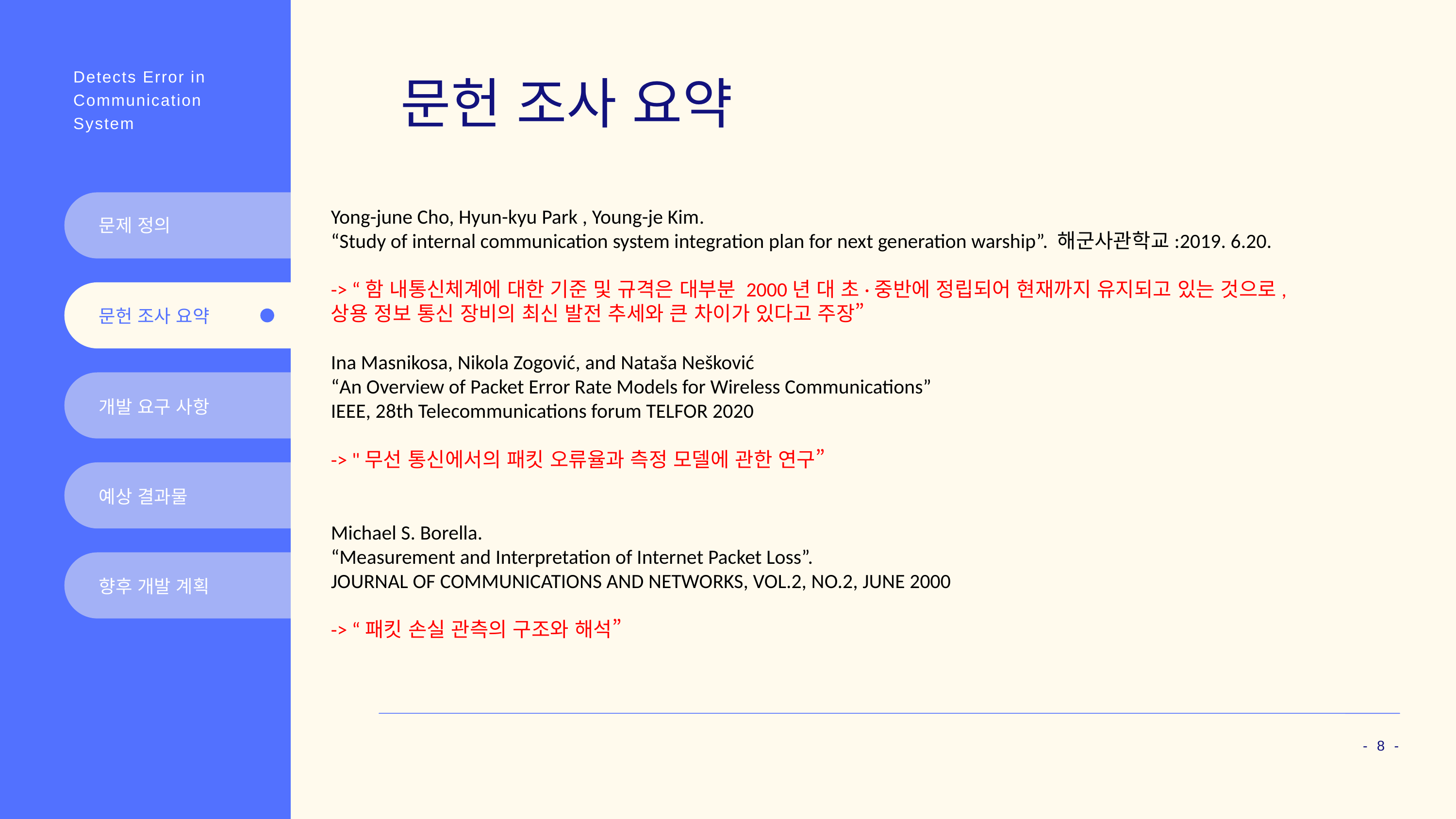

Detects Error in
Communication
System
문헌 조사 요약

Yong-june Cho, Hyun-kyu Park , Young-je Kim.
“Study of internal communication system integration plan for next generation warship”. 해군사관학교:2019. 6.20.

-> “함 내통신체계에 대한 기준 및 규격은 대부분 2000년 대 초·중반에 정립되어 현재까지 유지되고 있는 것으로,
상용 정보 통신 장비의 최신 발전 추세와 큰 차이가 있다고 주장”

Ina Masnikosa, Nikola Zogović, and Nataša Nešković
“An Overview of Packet Error Rate Models for Wireless Communications”
IEEE, 28th Telecommunications forum TELFOR 2020

-> "무선 통신에서의 패킷 오류율과 측정 모델에 관한 연구”

Michael S. Borella.
“Measurement and Interpretation of Internet Packet Loss”.
JOURNAL OF COMMUNICATIONS AND NETWORKS, VOL.2, NO.2, JUNE 2000

-> “패킷 손실 관측의 구조와 해석”

문제 정의

문헌 조사 요약

개발 요구 사항

예상 결과물

향후 개발 계획

- 8 -